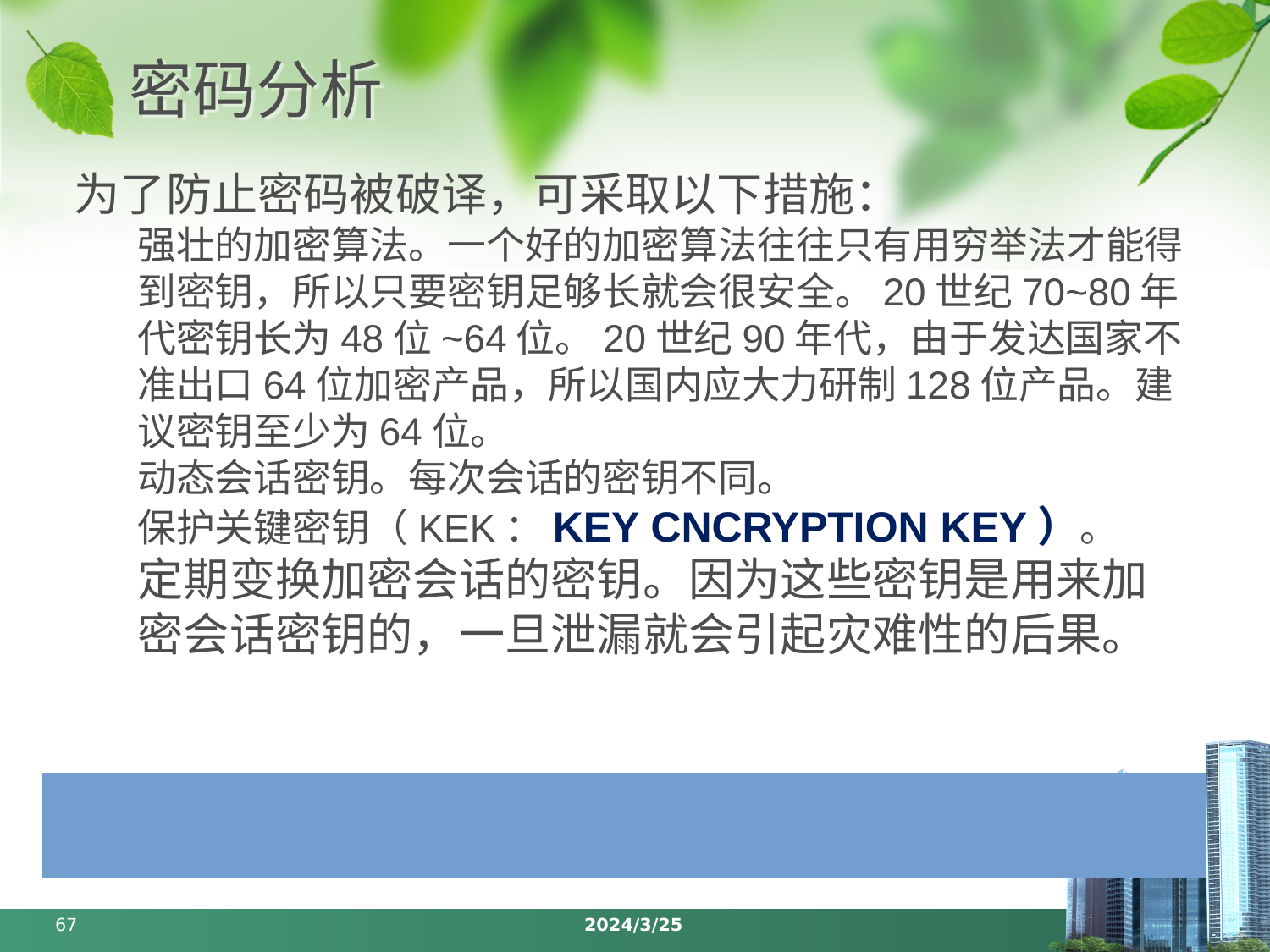

# 密码分析
为了防止密码被破译，可采取以下措施：
强壮的加密算法。一个好的加密算法往往只有用穷举法才能得到密钥，所以只要密钥足够长就会很安全。20世纪70~80年代密钥长为48位~64位。20世纪90年代，由于发达国家不准出口64位加密产品，所以国内应大力研制128位产品。建议密钥至少为64位。
动态会话密钥。每次会话的密钥不同。
保护关键密钥（KEK：KEY CNCRYPTION KEY）。
定期变换加密会话的密钥。因为这些密钥是用来加密会话密钥的，一旦泄漏就会引起灾难性的后果。

67
2024/3/25